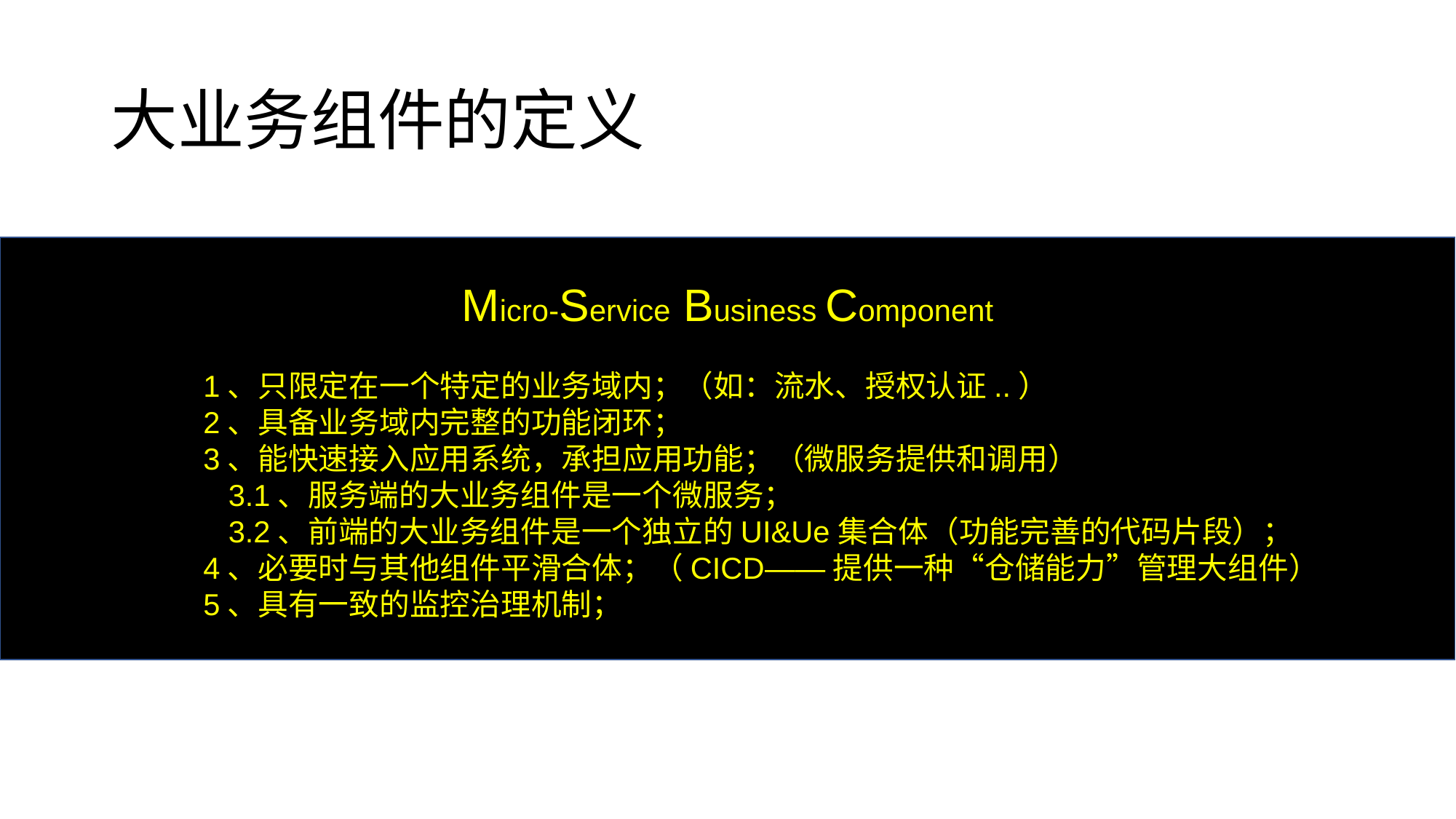

# 大业务组件的定义
Micro-Service Business Component

                       1、只限定在一个特定的业务域内；（如：流水、授权认证..）
                       2、具备业务域内完整的功能闭环；
                       3、能快速接入应用系统，承担应用功能；（微服务提供和调用）
                          3.1、服务端的大业务组件是一个微服务；
                          3.2、前端的大业务组件是一个独立的UI&Ue集合体（功能完善的代码片段）；
                       4、必要时与其他组件平滑合体；（CICD——提供一种“仓储能力”管理大组件）
                       5、具有一致的监控治理机制；